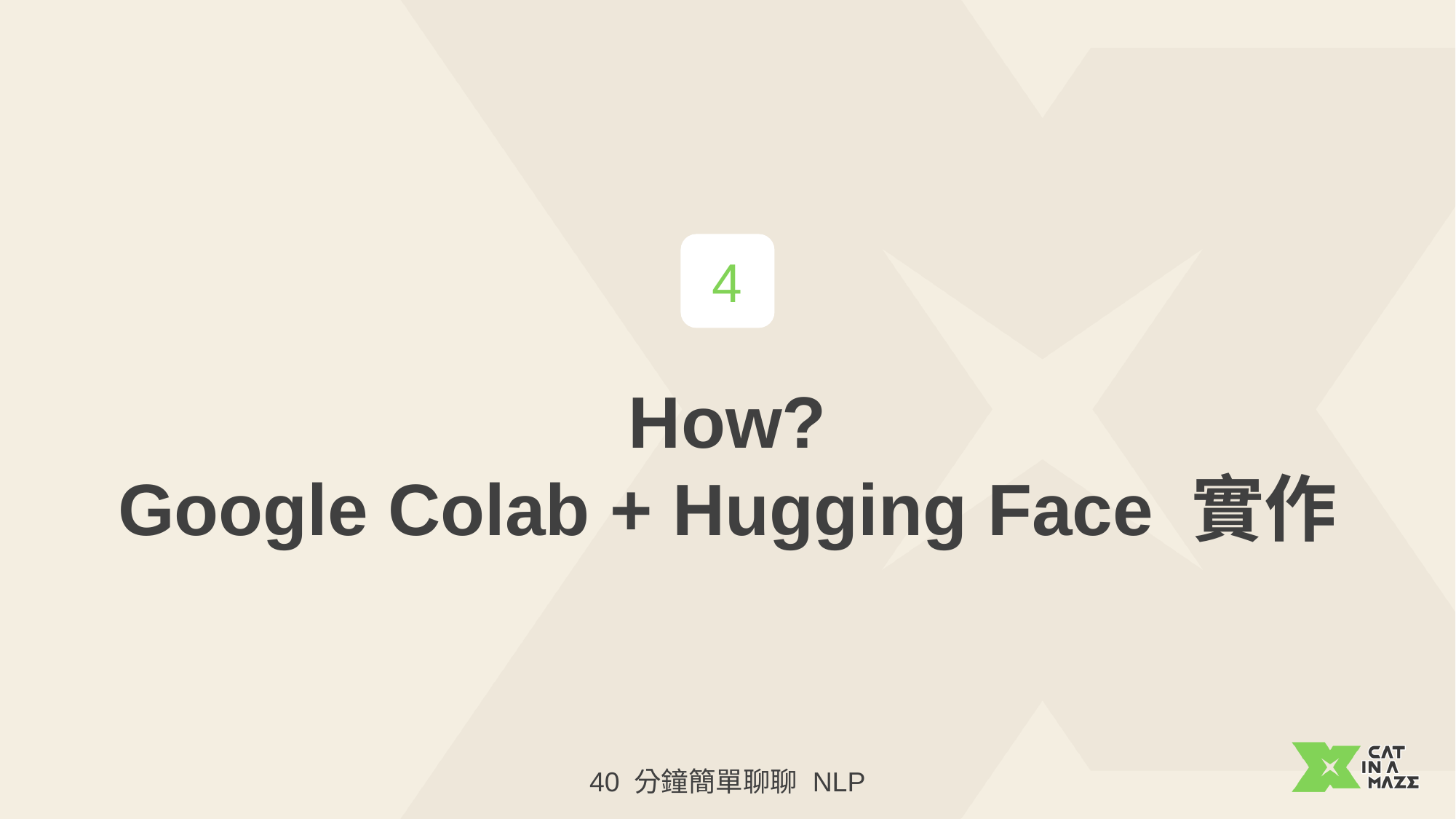

4
How?
Google Colab + Hugging Face 實作
40 分鐘簡單聊聊 NLP